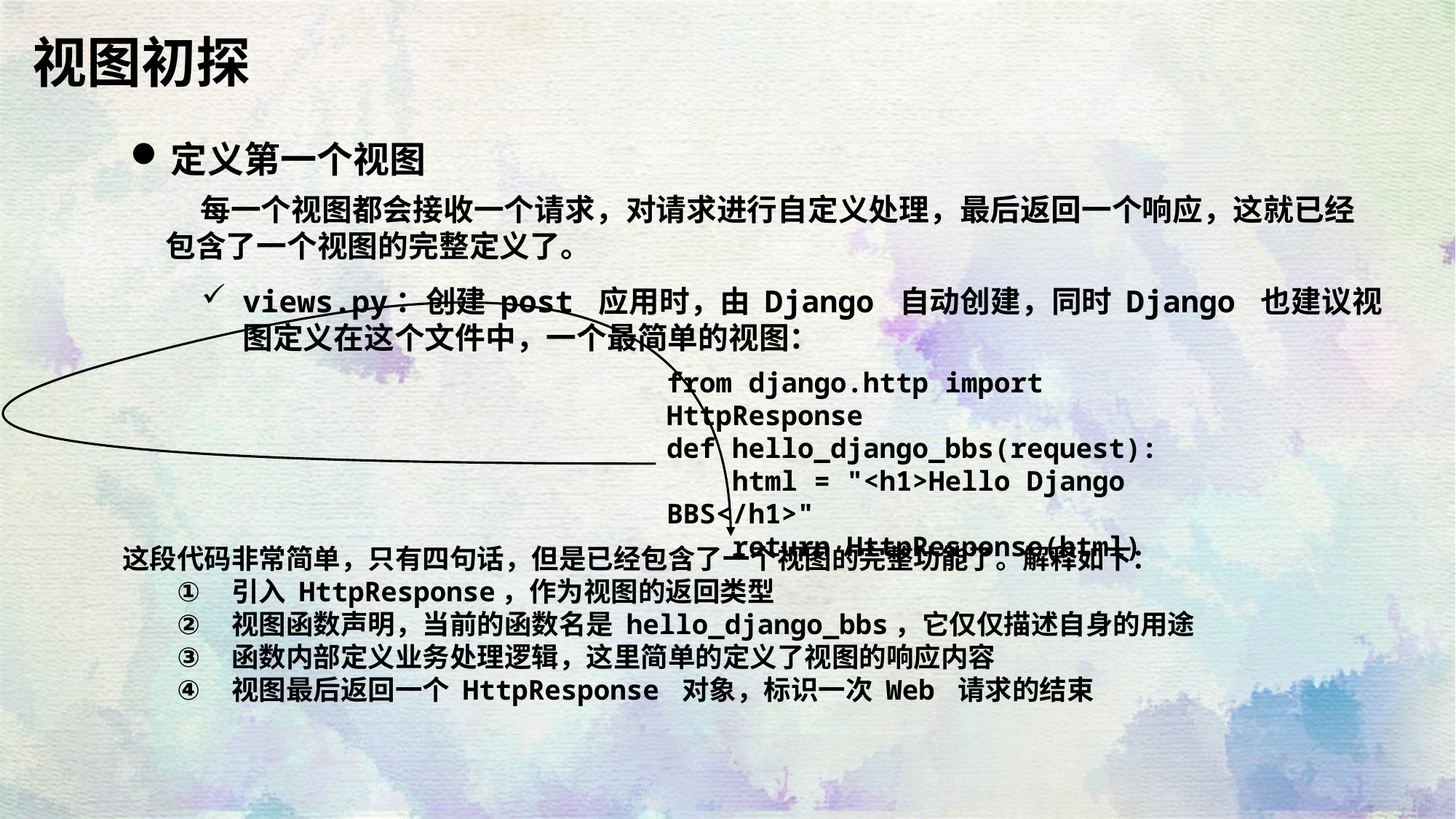

视图初探
定义第一个视图
    每一个视图都会接收一个请求，对请求进行自定义处理，最后返回一个响应，这就已经包含了一个视图的完整定义了。
views.py：创建 post 应用时，由 Django 自动创建，同时 Django 也建议视图定义在这个文件中，一个最简单的视图：
from django.http import HttpResponse
def hello_django_bbs(request):
    html = "<h1>Hello Django BBS</h1>"
    return HttpResponse(html)
这段代码非常简单，只有四句话，但是已经包含了一个视图的完整功能了。解释如下：
引入 HttpResponse，作为视图的返回类型
视图函数声明，当前的函数名是 hello_django_bbs，它仅仅描述自身的用途
函数内部定义业务处理逻辑，这里简单的定义了视图的响应内容
视图最后返回一个 HttpResponse 对象，标识一次 Web 请求的结束